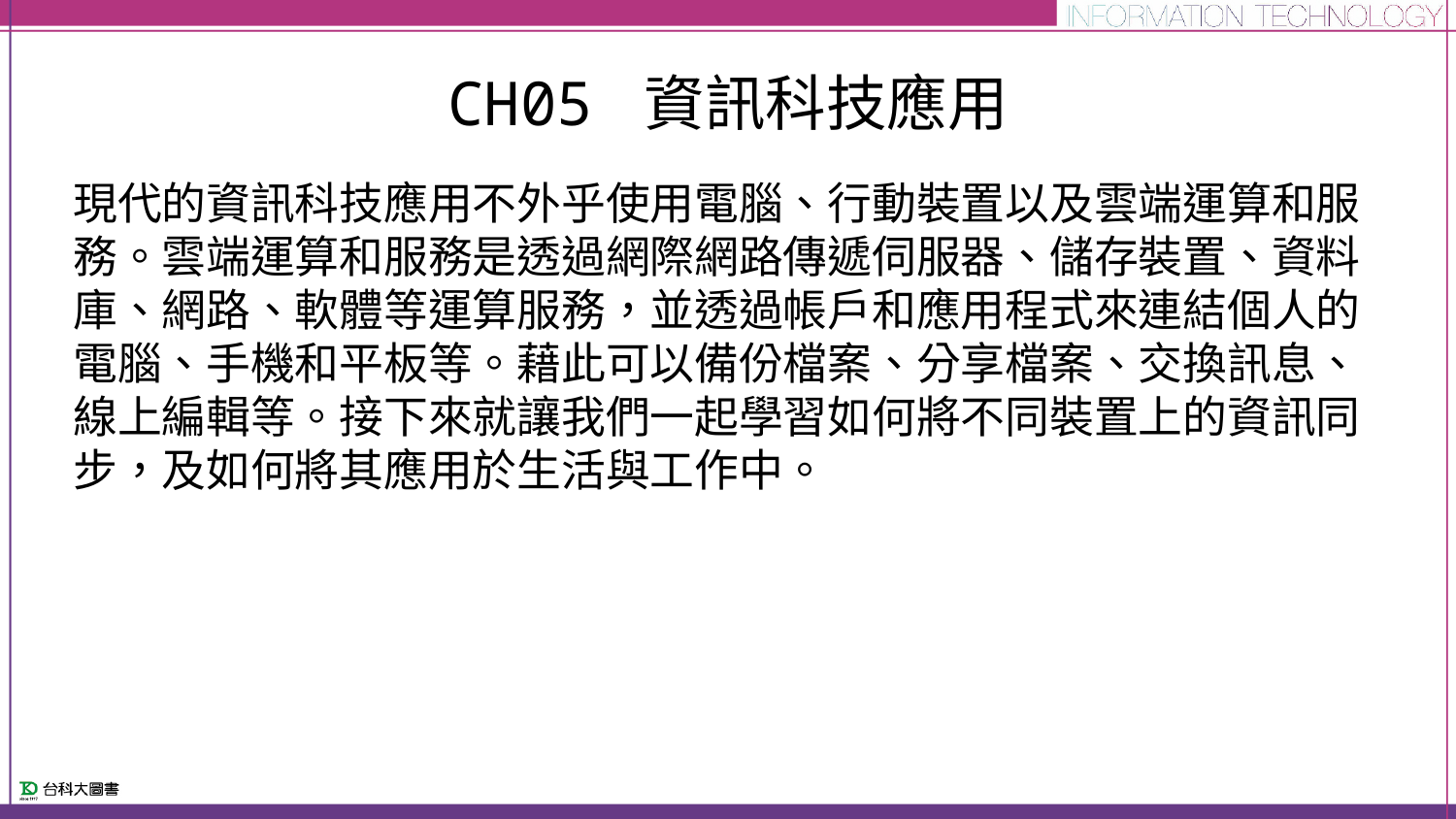

# CH05 資訊科技應用
現代的資訊科技應用不外乎使用電腦、行動裝置以及雲端運算和服務。雲端運算和服務是透過網際網路傳遞伺服器、儲存裝置、資料庫、網路、軟體等運算服務，並透過帳戶和應用程式來連結個人的電腦、手機和平板等。藉此可以備份檔案、分享檔案、交換訊息、線上編輯等。接下來就讓我們一起學習如何將不同裝置上的資訊同步，及如何將其應用於生活與工作中。